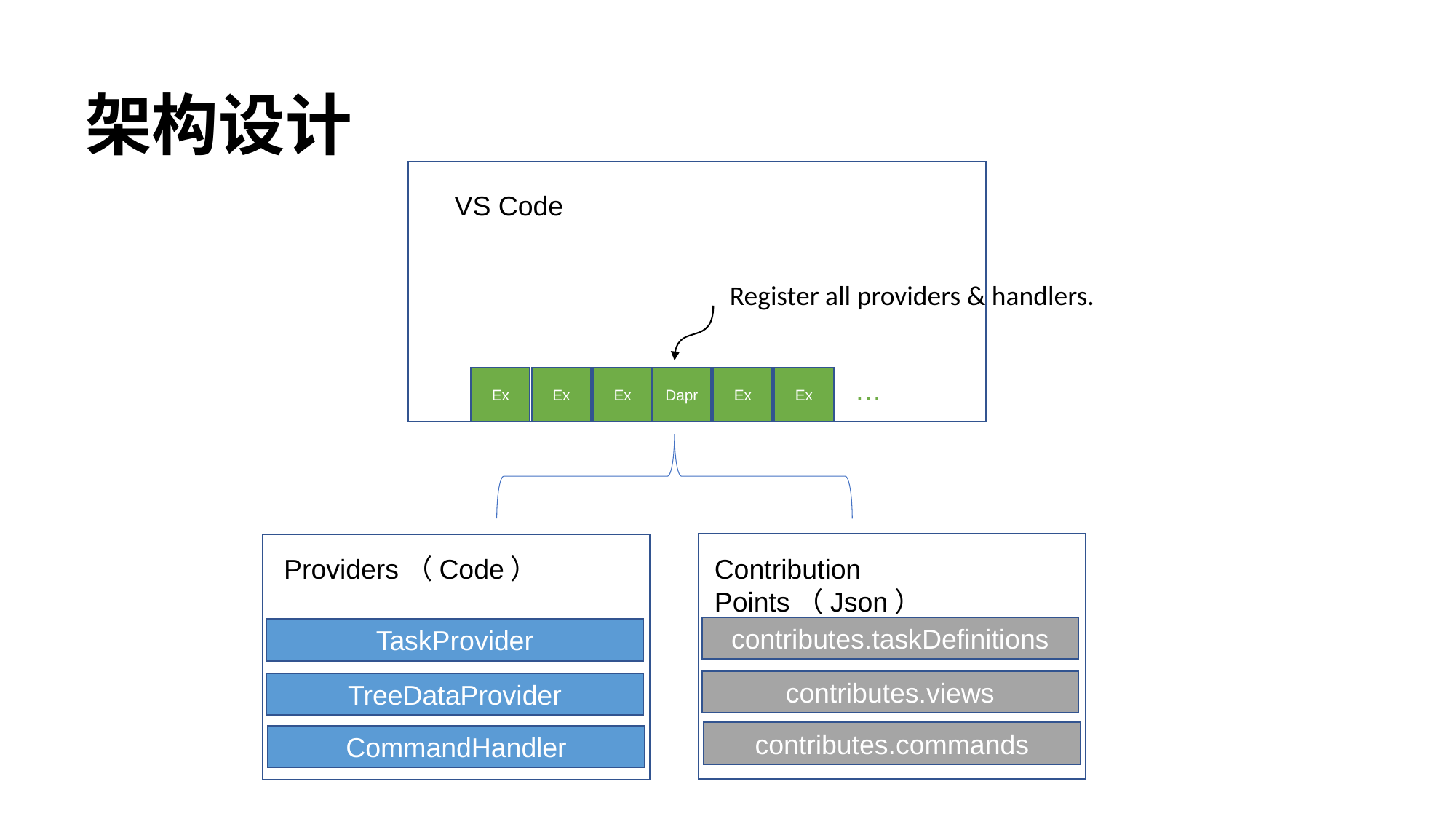

# 架构设计

VS Code
Register all providers & handlers.

Ex
Ex
Ex
Dapr
Ex
Ex
…

Providers（Code）
Contribution Points（Json）
contributes.taskDefinitions
TaskProvider
contributes.views
TreeDataProvider
contributes.commands
CommandHandler